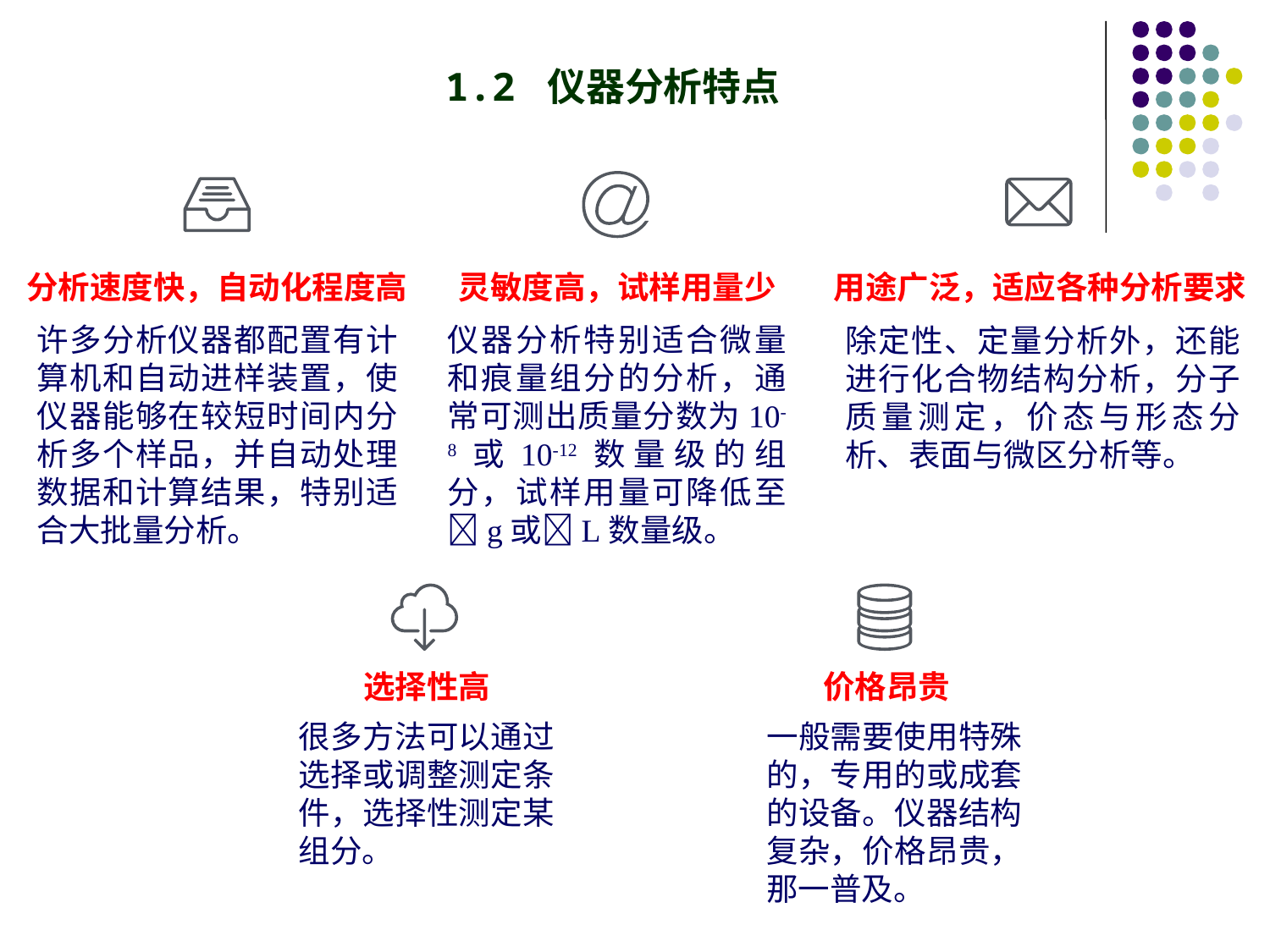

1.2 仪器分析特点

分析速度快，自动化程度高
灵敏度高，试样用量少
用途广泛，适应各种分析要求
许多分析仪器都配置有计算机和自动进样装置，使仪器能够在较短时间内分析多个样品，并自动处理数据和计算结果，特别适合大批量分析。
仪器分析特别适合微量和痕量组分的分析，通常可测出质量分数为10-8或10-12数量级的组分，试样用量可降低至μg或μL数量级。

除定性、定量分析外，还能进行化合物结构分析，分子质量测定，价态与形态分析、表面与微区分析等。

选择性高
价格昂贵
很多方法可以通过选择或调整测定条件，选择性测定某组分。
一般需要使用特殊的，专用的或成套的设备。仪器结构复杂，价格昂贵，那一普及。